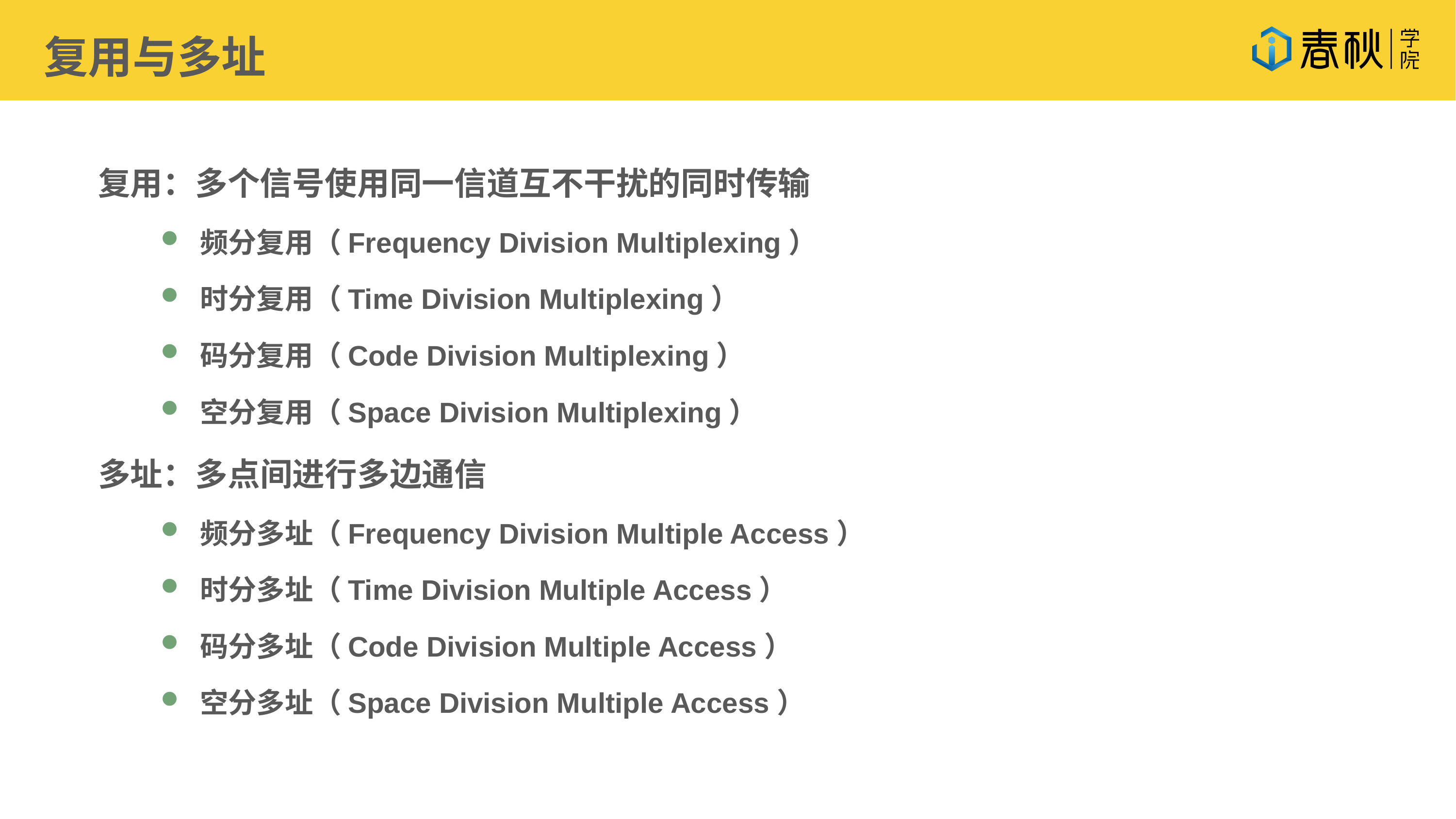

复用与多址
复用：多个信号使用同一信道互不干扰的同时传输
频分复用（Frequency Division Multiplexing）
时分复用（Time Division Multiplexing）
码分复用（Code Division Multiplexing）
空分复用（Space Division Multiplexing）
多址：多点间进行多边通信
频分多址（Frequency Division Multiple Access）
时分多址（Time Division Multiple Access）
码分多址（Code Division Multiple Access）
空分多址（Space Division Multiple Access）